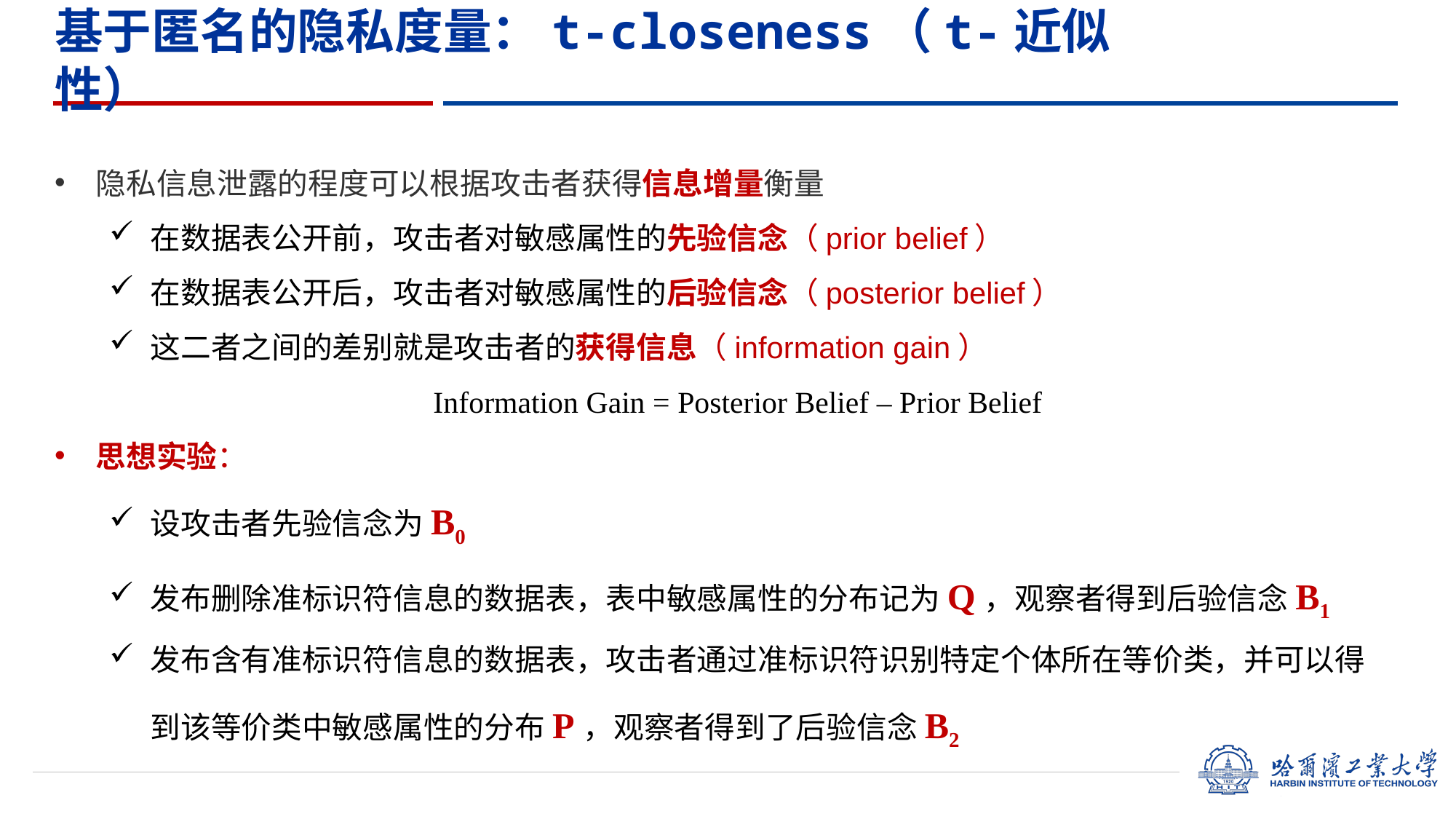

基于匿名的隐私度量：t-closeness（t-近似性）
隐私信息泄露的程度可以根据攻击者获得信息增量衡量
在数据表公开前，攻击者对敏感属性的先验信念（prior belief）
在数据表公开后，攻击者对敏感属性的后验信念（posterior belief）
这二者之间的差别就是攻击者的获得信息（information gain）
Information Gain = Posterior Belief – Prior Belief
思想实验：
设攻击者先验信念为B0
发布删除准标识符信息的数据表，表中敏感属性的分布记为Q，观察者得到后验信念B1
发布含有准标识符信息的数据表，攻击者通过准标识符识别特定个体所在等价类，并可以得到该等价类中敏感属性的分布P，观察者得到了后验信念B2